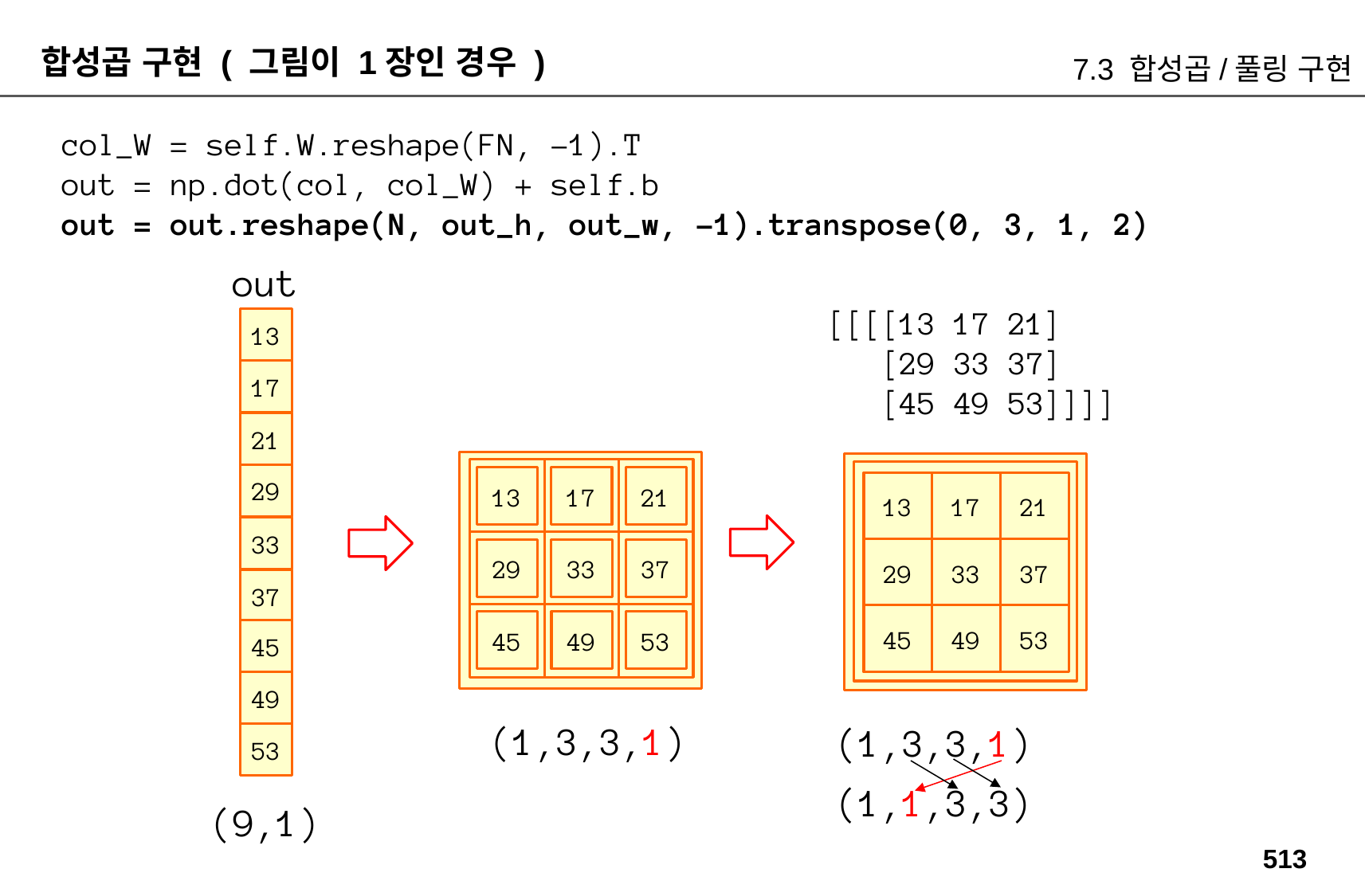

합성곱 구현 ( 그림이 1장인 경우 )
7.3 합성곱/풀링 구현
col_W = self.W.reshape(FN, -1).T
out = np.dot(col, col_W) + self.b
out = out.reshape(N, out_h, out_w, -1).transpose(0, 3, 1, 2)
out
[[[[13 17 21]
   [29 33 37]
   [45 49 53]]]]
13
17
21

29
13
17
21
13
17
21

33

29
33
37
29
33
37
37

45
49
53
45
49
53
45
49
(1,3,3,1)
(1,3,3,1)
53
(1,1,3,3)
(9,1)